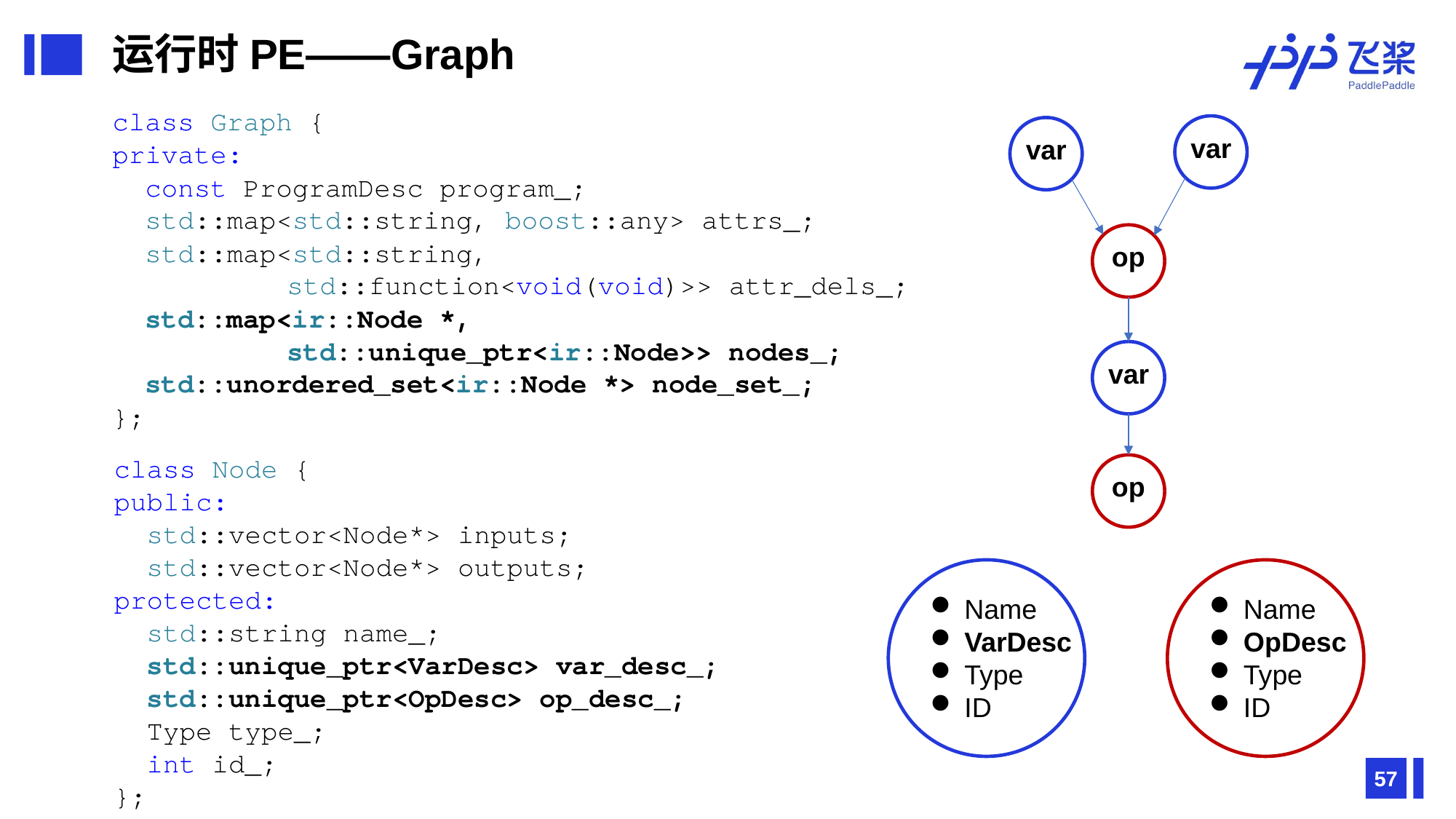

运行时PE——Graph

class Graph {
private:
  const ProgramDesc program_;
  std::map<std::string, boost::any> attrs_;
  std::map<std::string,
	    std::function<void(void)>> attr_dels_;
  std::map<ir::Node *,
	    std::unique_ptr<ir::Node>> nodes_;
  std::unordered_set<ir::Node *> node_set_;
};

var

var

op

var
class Node {
public:
  std::vector<Node*> inputs;
  std::vector<Node*> outputs;
protected:
  std::string name_;
  std::unique_ptr<VarDesc> var_desc_;
  std::unique_ptr<OpDesc> op_desc_;
  Type type_;
  int id_;
};

op

Name
VarDesc
Type
ID

Name
OpDesc
Type
ID
57